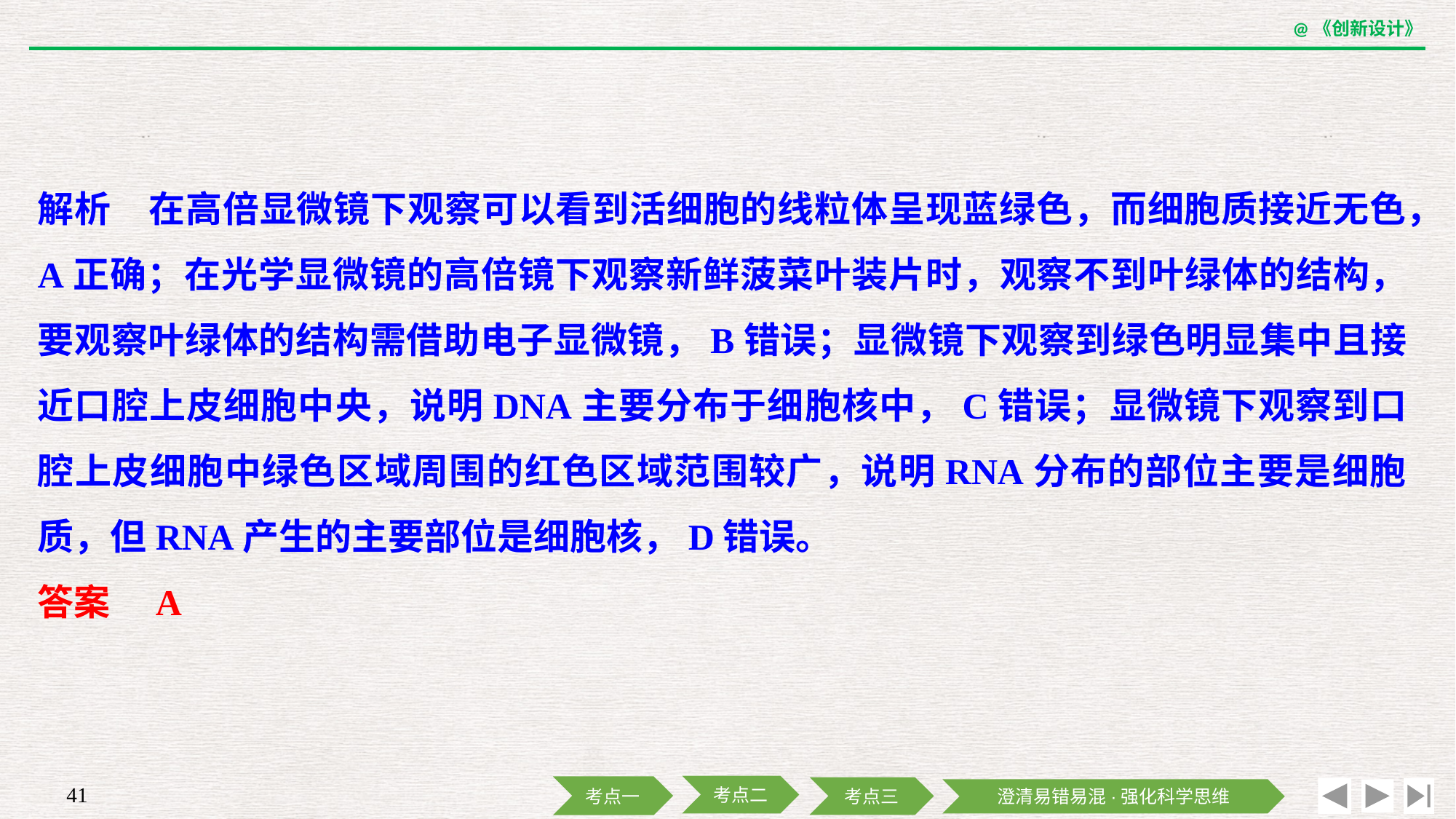

解析　在高倍显微镜下观察可以看到活细胞的线粒体呈现蓝绿色，而细胞质接近无色，A正确；在光学显微镜的高倍镜下观察新鲜菠菜叶装片时，观察不到叶绿体的结构，要观察叶绿体的结构需借助电子显微镜，B错误；显微镜下观察到绿色明显集中且接近口腔上皮细胞中央，说明DNA主要分布于细胞核中，C错误；显微镜下观察到口腔上皮细胞中绿色区域周围的红色区域范围较广，说明RNA分布的部位主要是细胞质，但RNA产生的主要部位是细胞核，D错误。
答案　A